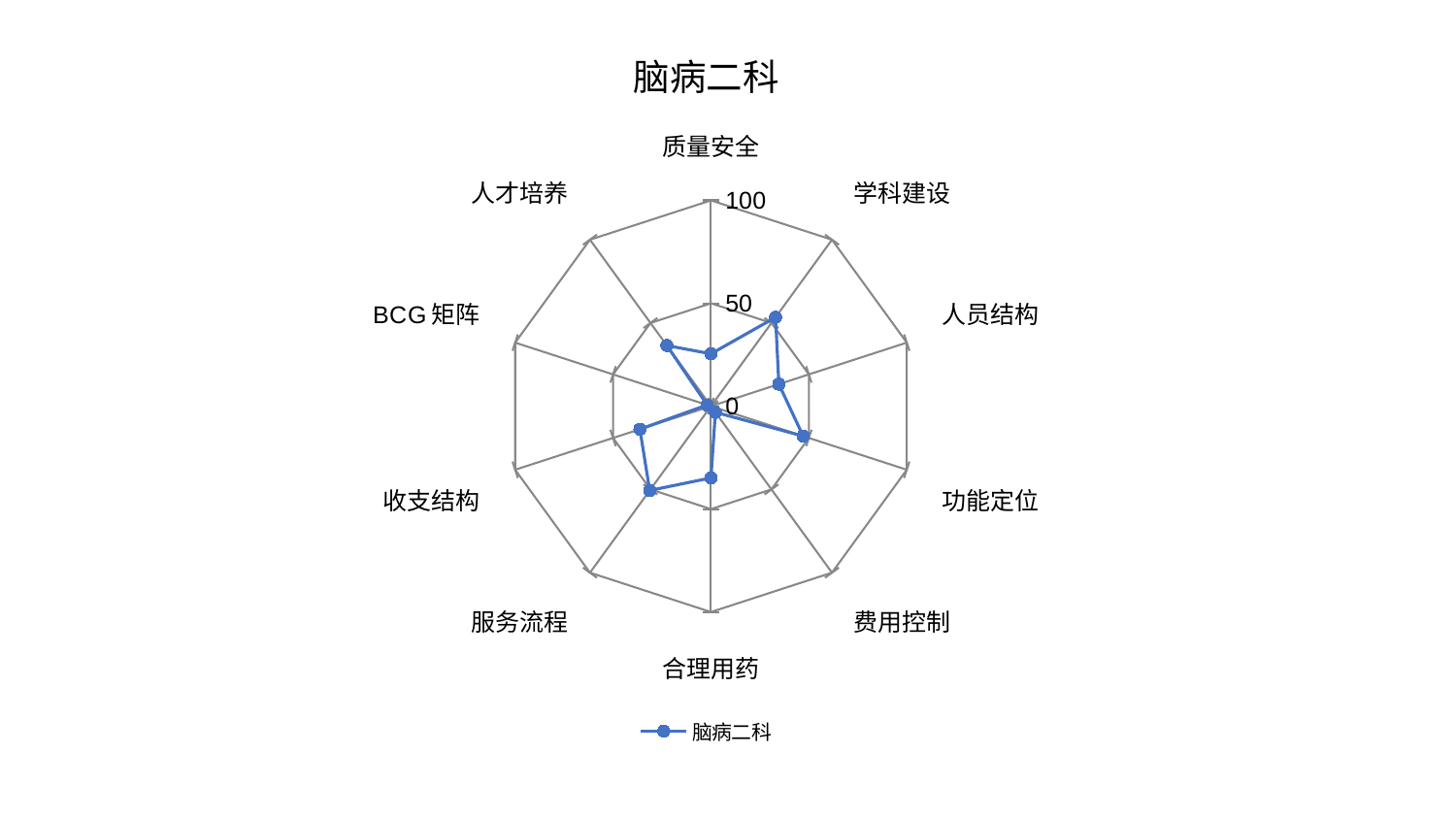

### Chart: 脑病二科

| Category | 脑病二科 |
|---|---|
| 质量安全 | 25.448799380309847 |
| 学科建设 | 53.40471664183753 |
| 人员结构 | 34.67520631322951 |
| 功能定位 | 47.09615551868367 |
| 费用控制 | 3.674305281994389 |
| 合理用药 | 34.8550982170254 |
| 服务流程 | 50.645208552312944 |
| 收支结构 | 36.299752537767716 |
| BCG矩阵 | 1.9307117031852024 |
| 人才培养 | 36.44101410498079 |
139